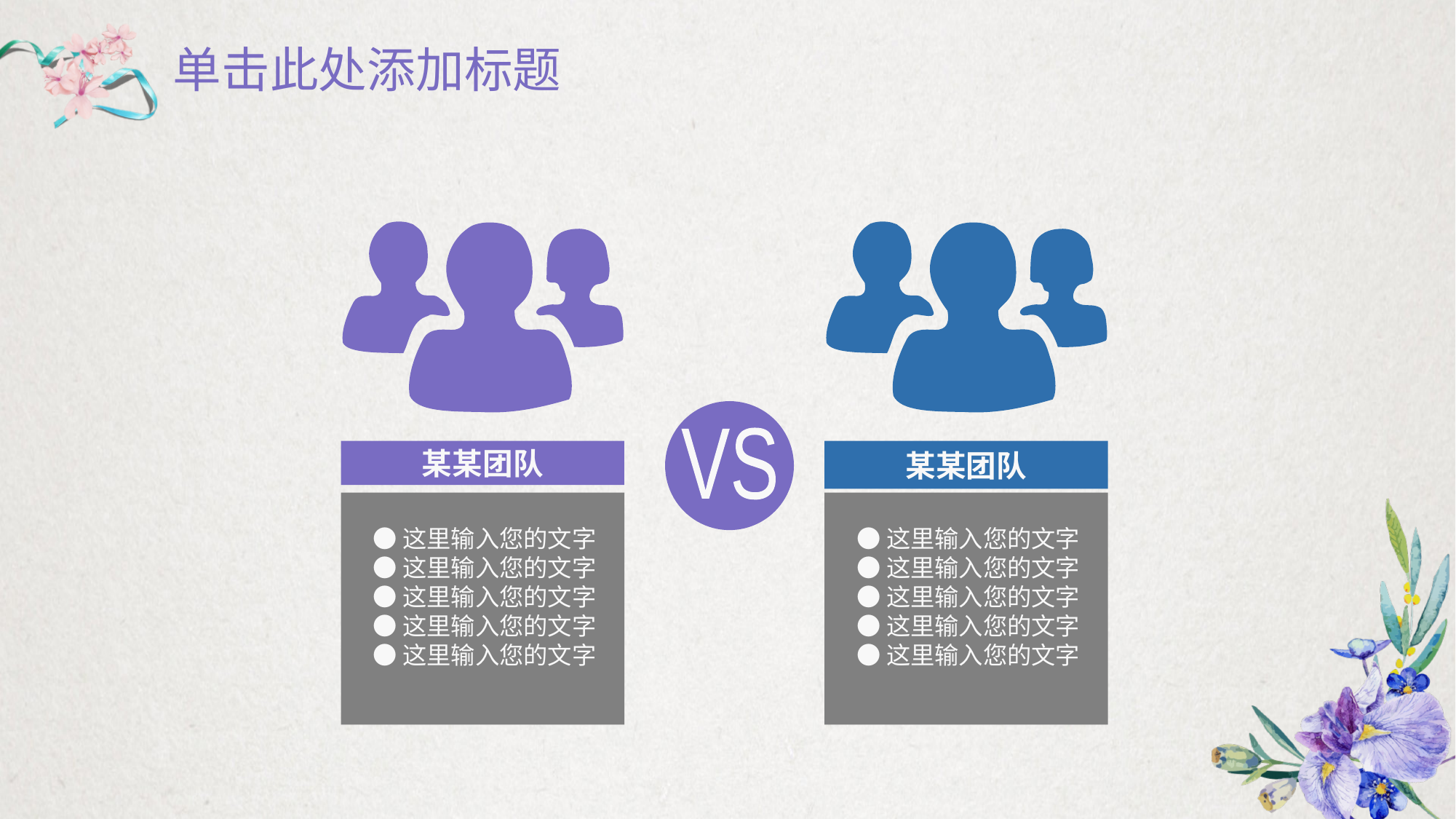

# 单击此处添加标题

VS
某某团队
某某团队

●这里输入您的文字
●这里输入您的文字
●这里输入您的文字
●这里输入您的文字
●这里输入您的文字
●这里输入您的文字
●这里输入您的文字
●这里输入您的文字
●这里输入您的文字
●这里输入您的文字